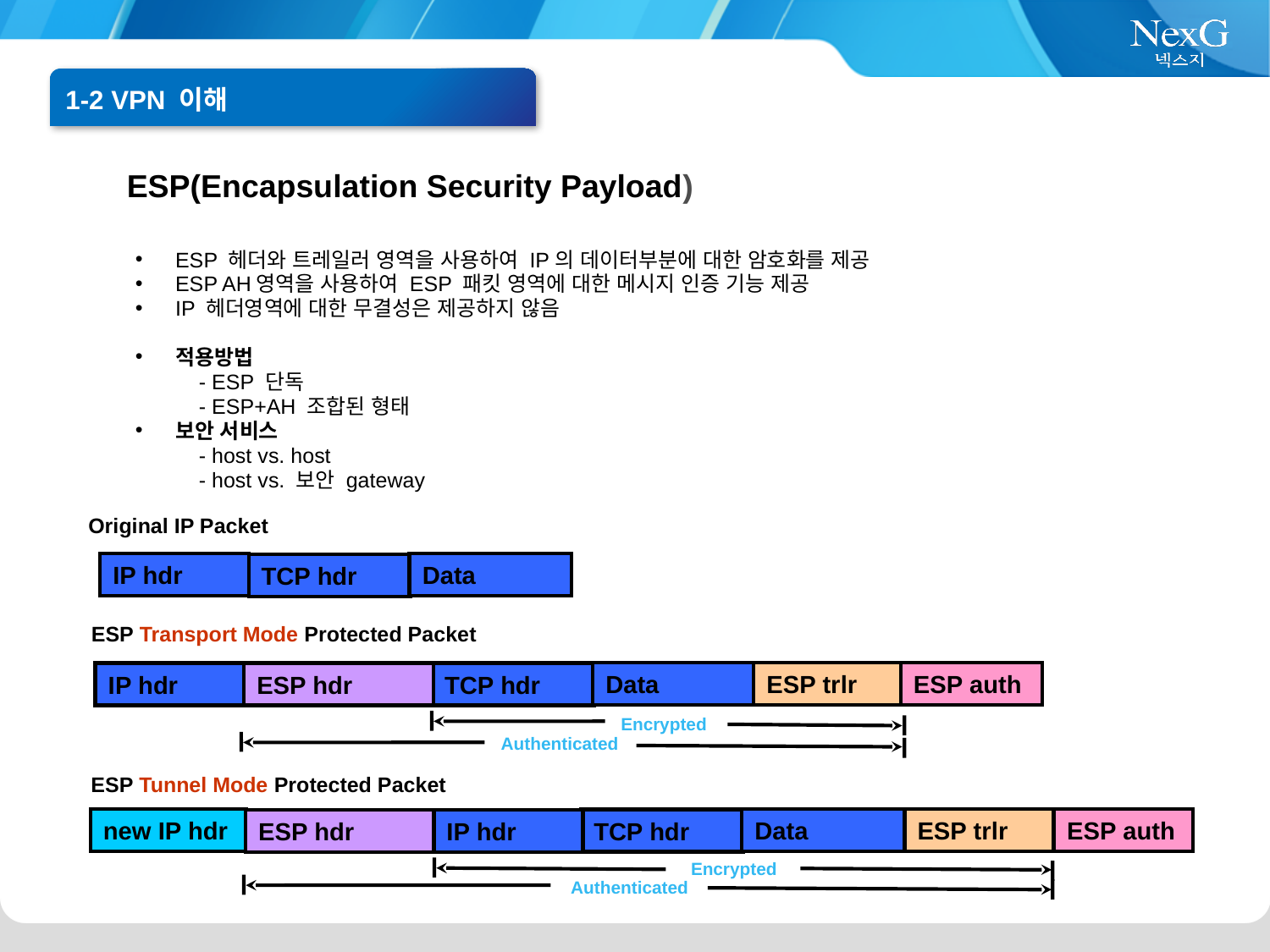

1-2 VPN 이해
ESP(Encapsulation Security Payload)

ESP 헤더와 트레일러 영역을 사용하여 IP의 데이터부분에 대한 암호화를 제공
ESP AH영역을 사용하여 ESP 패킷 영역에 대한 메시지 인증 기능 제공
IP 헤더영역에 대한 무결성은 제공하지 않음

적용방법
- ESP 단독
- ESP+AH 조합된 형태
보안 서비스
- host vs. host
- host vs. 보안 gateway
Original IP Packet
IP hdr
Data
TCP hdr
ESP Transport Mode Protected Packet
Data
ESP trlr
ESP auth
IP hdr
ESP hdr
TCP hdr
Encrypted

Authenticated

ESP Tunnel Mode Protected Packet
ESP trlr
ESP auth
new IP hdr
Data
TCP hdr
ESP hdr
IP hdr
Encrypted

Authenticated